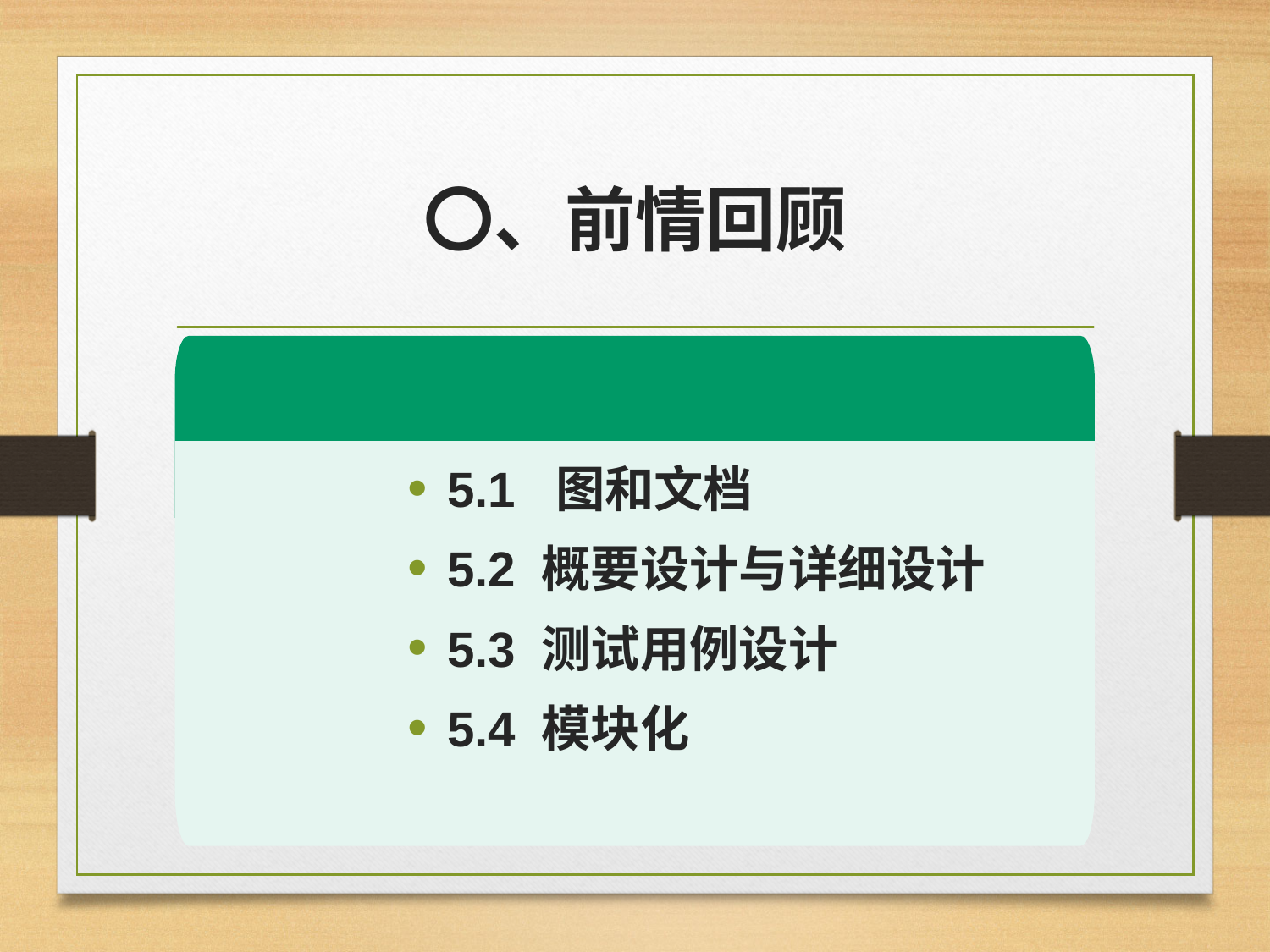

# 〇、前情回顾

5.1  图和文档
5.2 概要设计与详细设计
5.3 测试用例设计
5.4 模块化